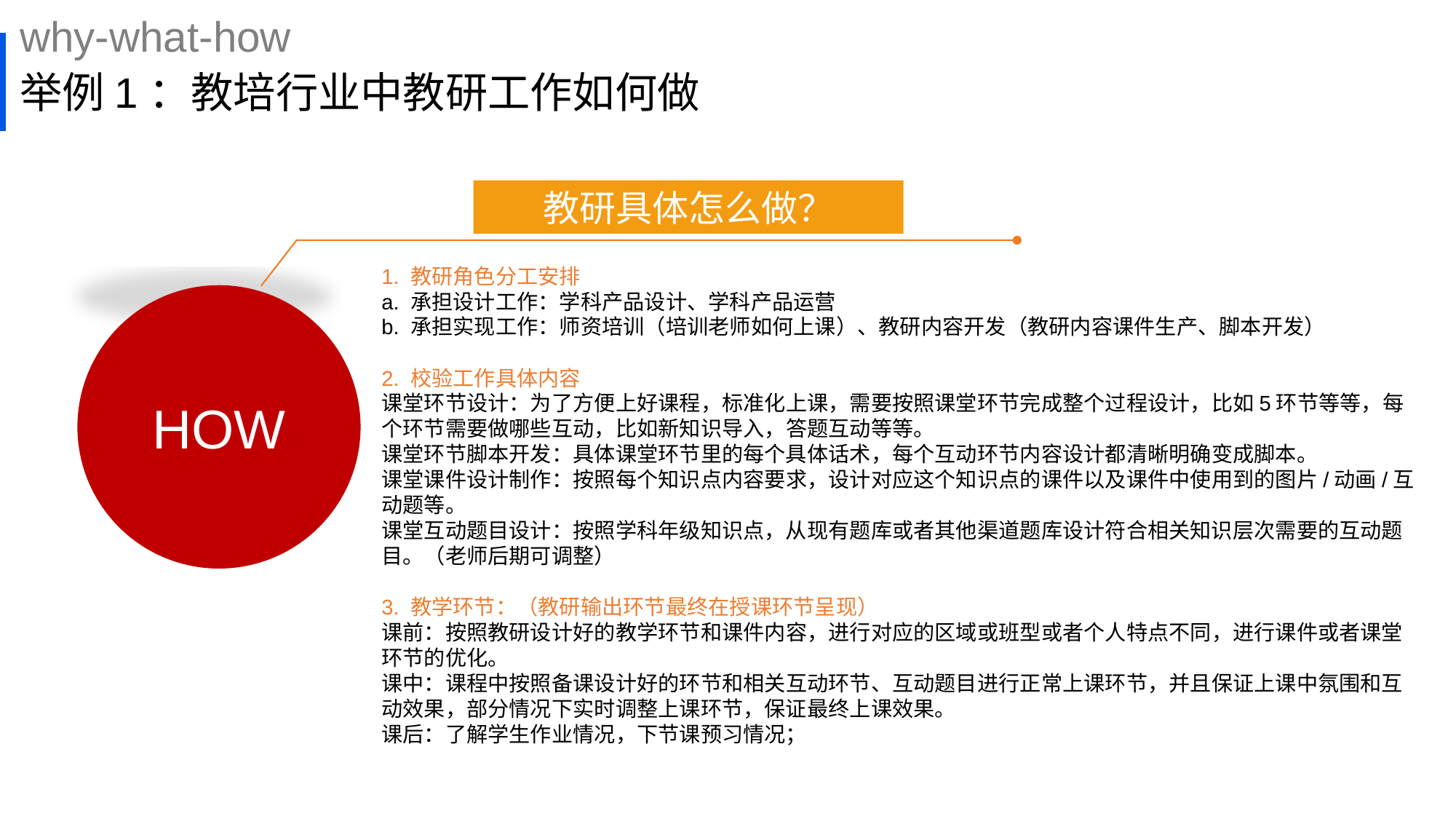

why-what-how
# 举例1：教培行业中教研工作如何做
教研具体怎么做？

1. 教研角色分工安排
a. 承担设计工作：学科产品设计、学科产品运营
b. 承担实现工作：师资培训（培训老师如何上课）、教研内容开发（教研内容课件生产、脚本开发）

2. 校验工作具体内容
课堂环节设计：为了方便上好课程，标准化上课，需要按照课堂环节完成整个过程设计，比如5环节等等，每个环节需要做哪些互动，比如新知识导入，答题互动等等。
课堂环节脚本开发：具体课堂环节里的每个具体话术，每个互动环节内容设计都清晰明确变成脚本。
课堂课件设计制作：按照每个知识点内容要求，设计对应这个知识点的课件以及课件中使用到的图片/动画/互动题等。
课堂互动题目设计：按照学科年级知识点，从现有题库或者其他渠道题库设计符合相关知识层次需要的互动题目。（老师后期可调整）

3. 教学环节：（教研输出环节最终在授课环节呈现）
课前：按照教研设计好的教学环节和课件内容，进行对应的区域或班型或者个人特点不同，进行课件或者课堂环节的优化。
课中：课程中按照备课设计好的环节和相关互动环节、互动题目进行正常上课环节，并且保证上课中氛围和互动效果，部分情况下实时调整上课环节，保证最终上课效果。
课后：了解学生作业情况，下节课预习情况；
HOW